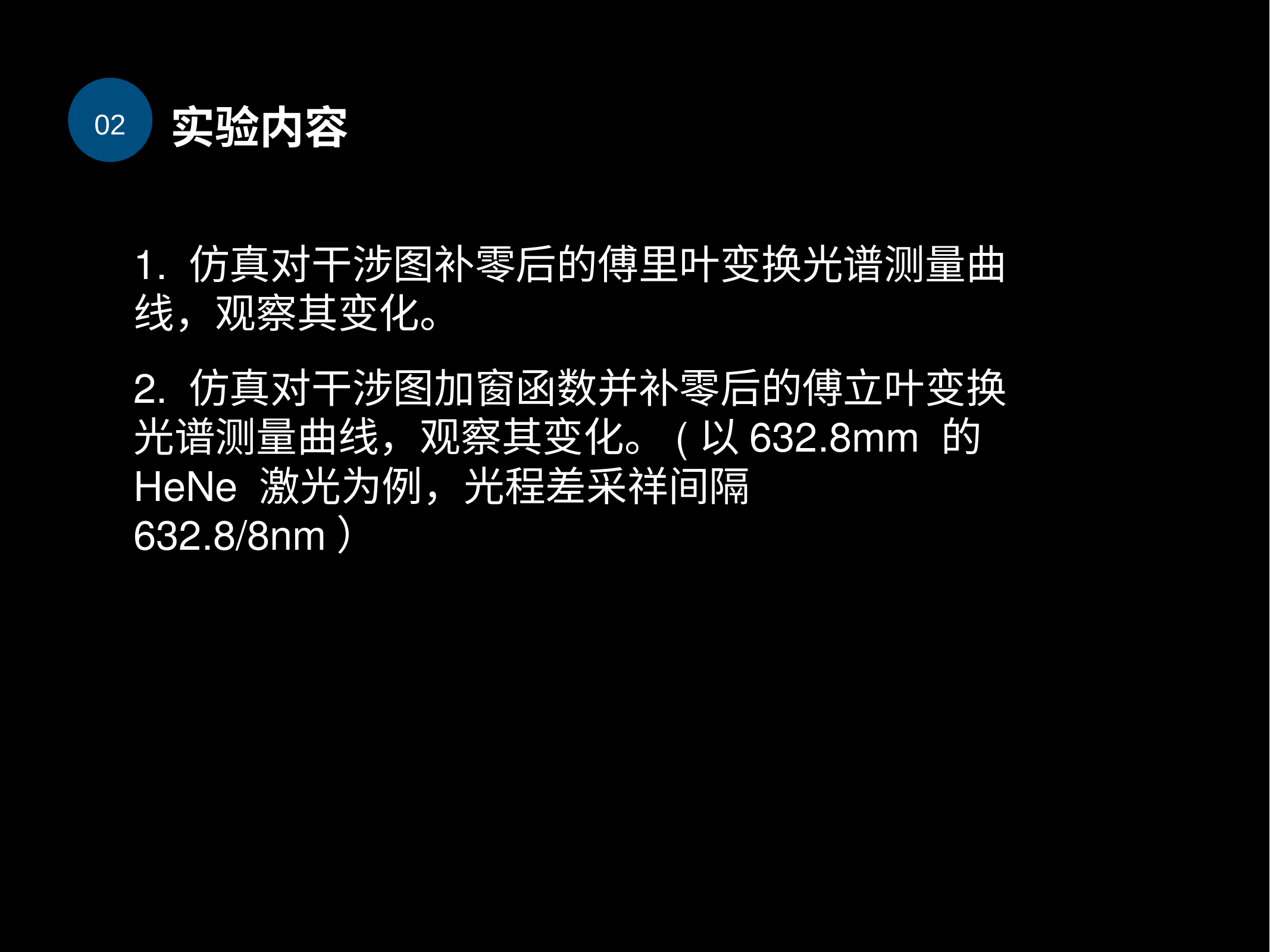

02
实验内容
1. 仿真对干涉图补零后的傅里叶变换光谱测量曲线，观察其变化。
2. 仿真对干涉图加窗函数并补零后的傅立叶变换光谱测量曲线，观察其变化。(以632.8mm 的HeNe 激光为例，光程差采祥间隔 632.8/8nm）